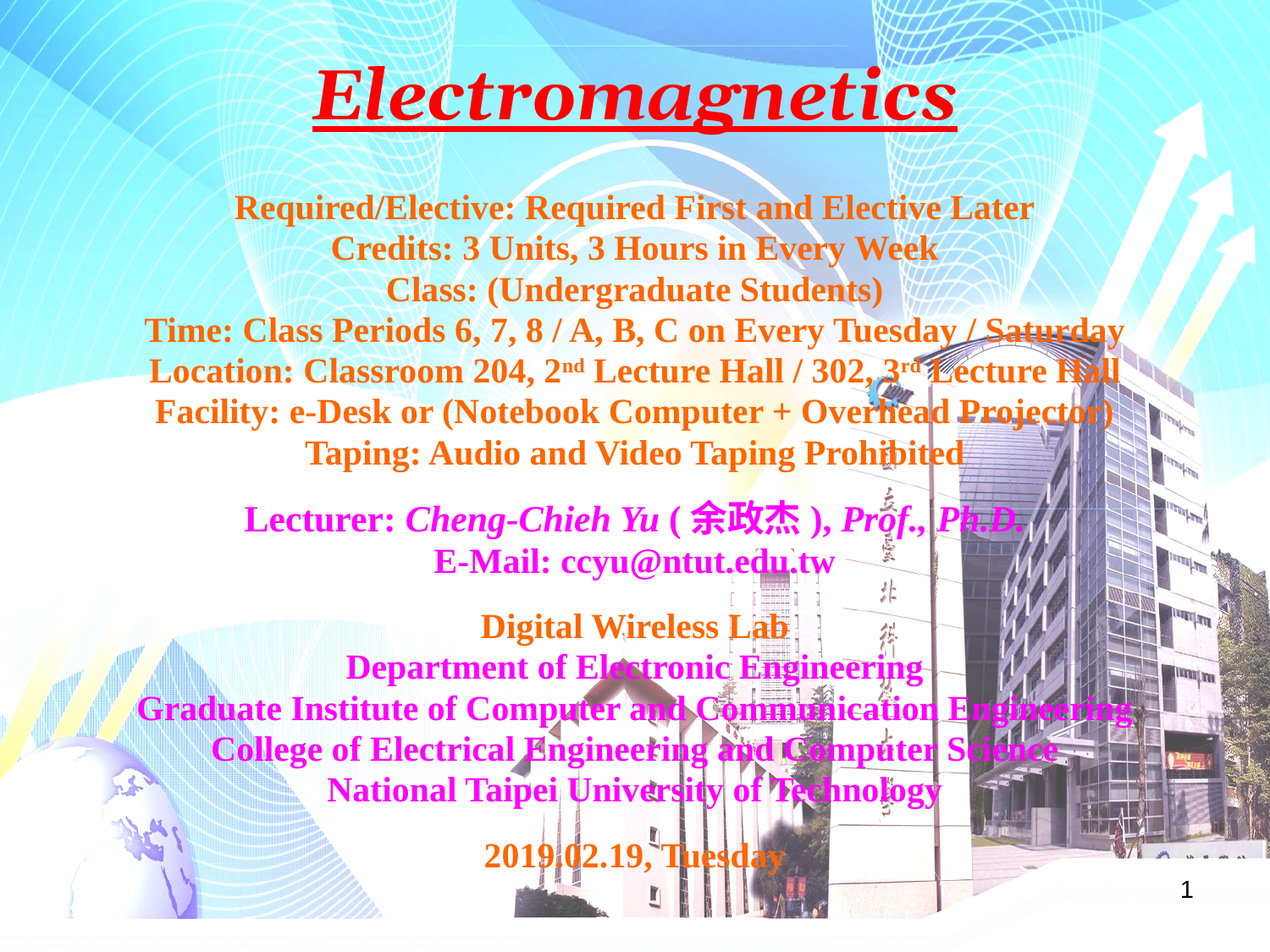

Electromagnetics
Required/Elective: Required First and Elective Later
Credits: 3 Units, 3 Hours in Every Week
Class: (Undergraduate Students)
Time: Class Periods 6, 7, 8 / A, B, C on Every Tuesday / Saturday
Location: Classroom 204, 2nd Lecture Hall / 302, 3rd Lecture Hall
Facility: e-Desk or (Notebook Computer + Overhead Projector)
Taping: Audio and Video Taping Prohibited

Lecturer: Cheng-Chieh Yu (余政杰), Prof., Ph.D.
E-Mail: ccyu@ntut.edu.tw

Digital Wireless Lab
Department of Electronic Engineering
Graduate Institute of Computer and Communication Engineering
College of Electrical Engineering and Computer Science
National Taipei University of Technology

2019.02.19, Tuesday
#

1